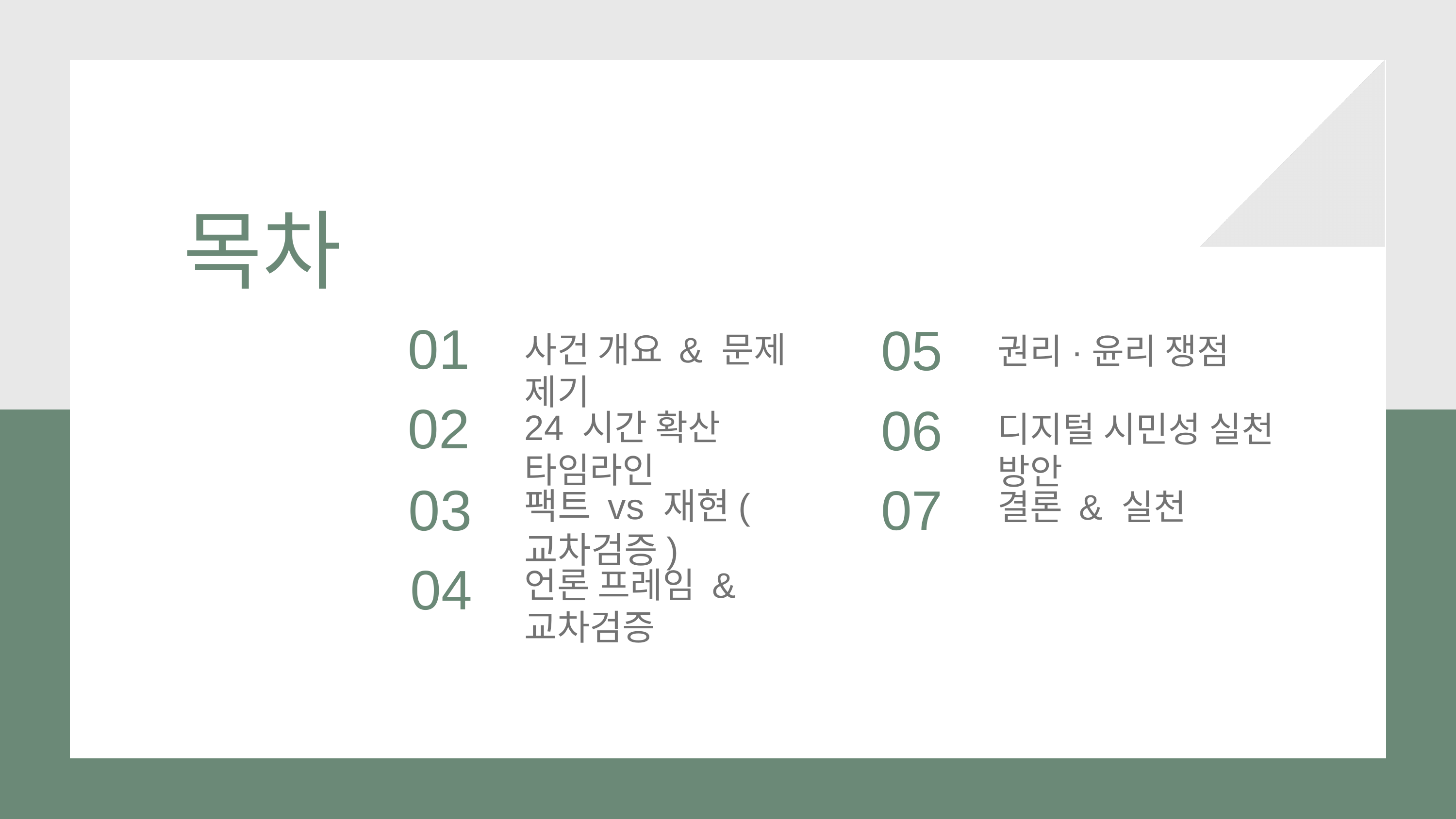

목차
01
05
사건 개요 & 문제 제기
권리·윤리 쟁점
02
06
24 시간 확산 타임라인
디지털 시민성 실천 방안

03
07
팩트 vs 재현(교차검증)
결론 & 실천
04
언론 프레임 & 교차검증